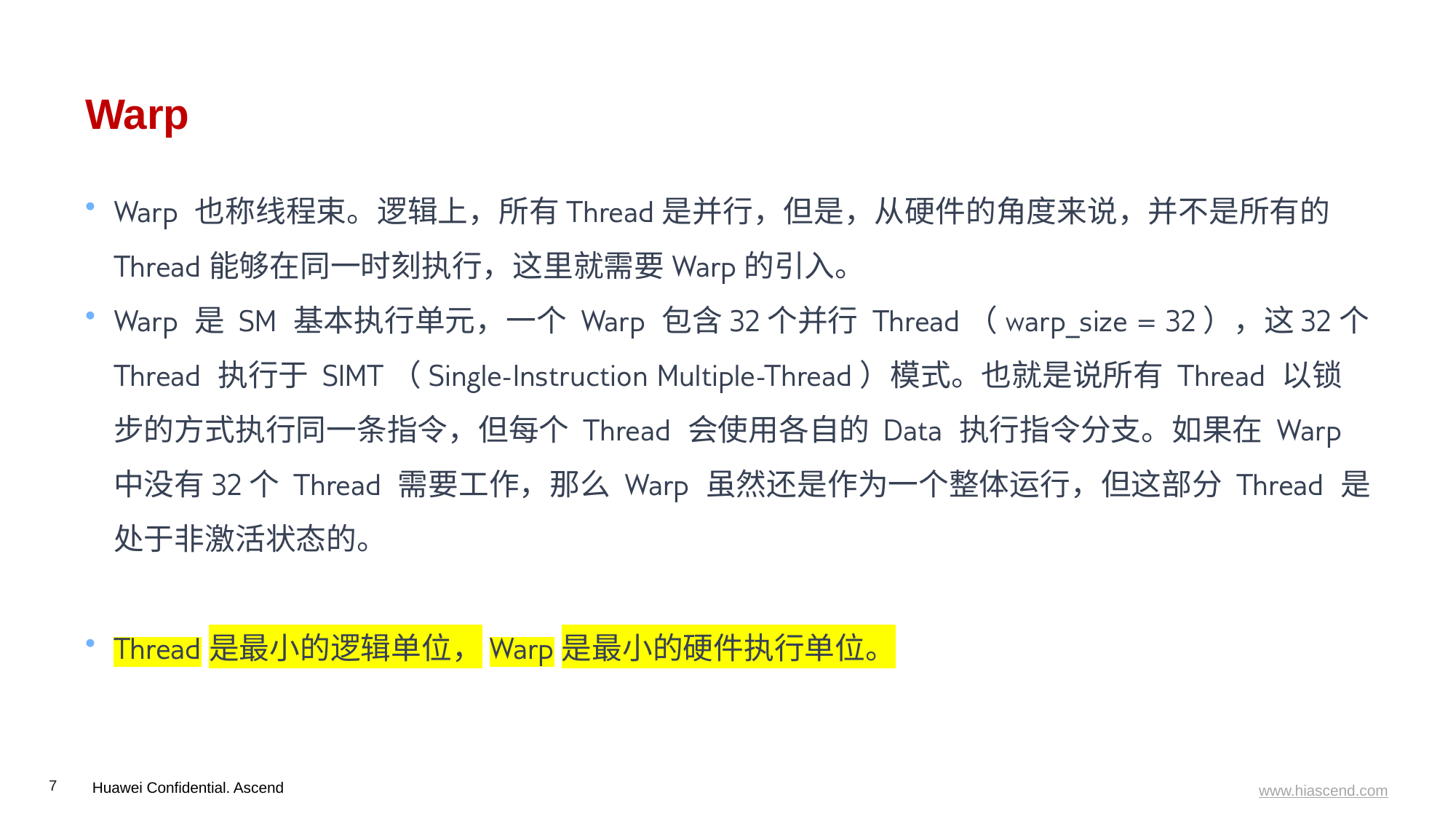

# Warp
Warp 也称线程束。逻辑上，所有Thread是并行，但是，从硬件的角度来说，并不是所有的 Thread能够在同一时刻执行，这里就需要Warp的引入。
Warp 是 SM 基本执行单元，一个 Warp 包含32个并行 Thread（warp_size = 32），这32个 Thread 执行于 SIMT（Single-Instruction Multiple-Thread）模式。也就是说所有 Thread 以锁步的方式执行同一条指令，但每个 Thread 会使用各自的 Data 执行指令分支。如果在 Warp 中没有32个 Thread 需要工作，那么 Warp 虽然还是作为一个整体运行，但这部分 Thread 是处于非激活状态的。

Thread是最小的逻辑单位，Warp是最小的硬件执行单位。